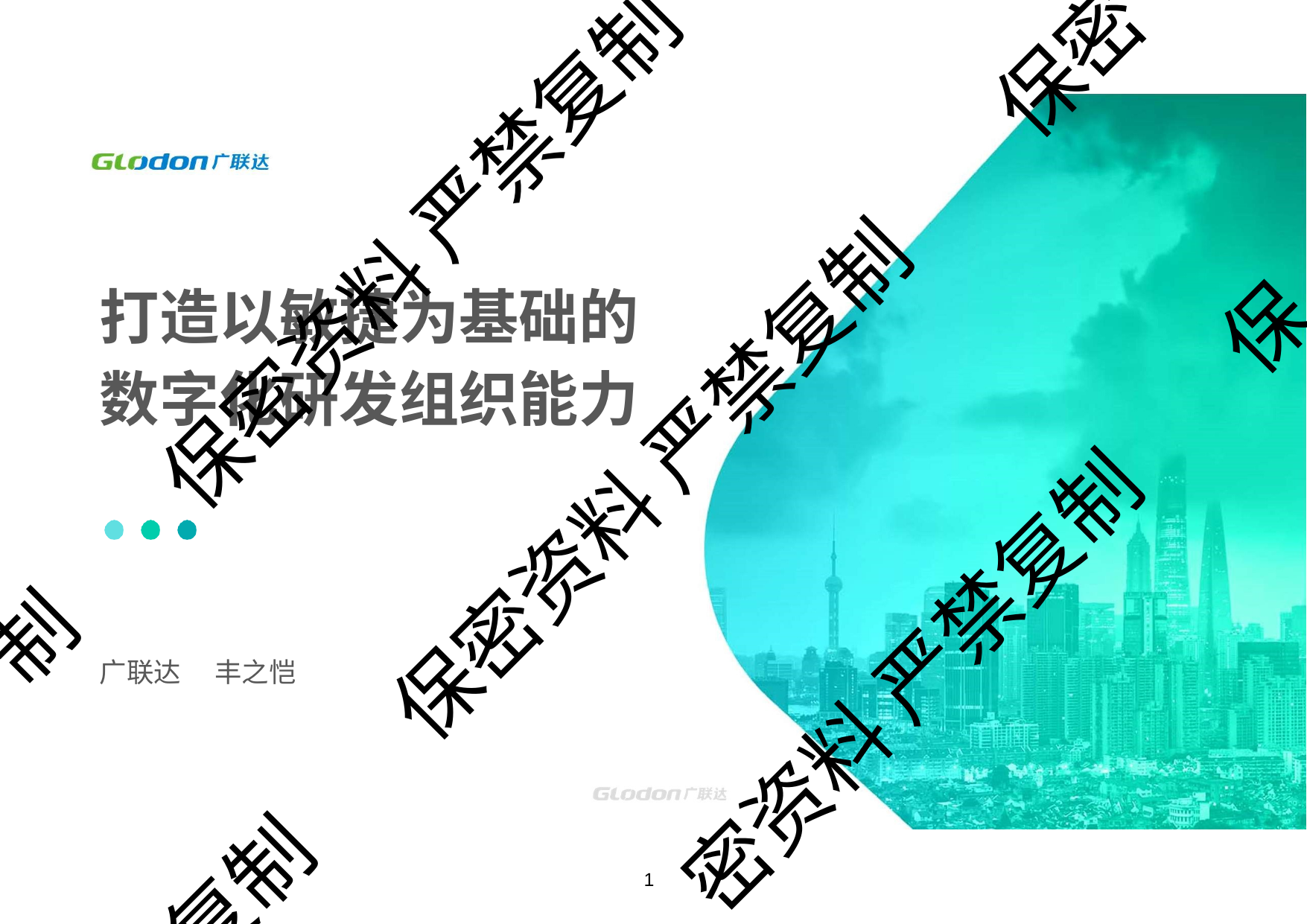

保密

保密资料 严禁复制
# 打造以敏捷为基础的 数字化研发组织能力
保
保密资料 严禁复制

制
密资料 严禁复制
广联达	丰之恺

复制
1